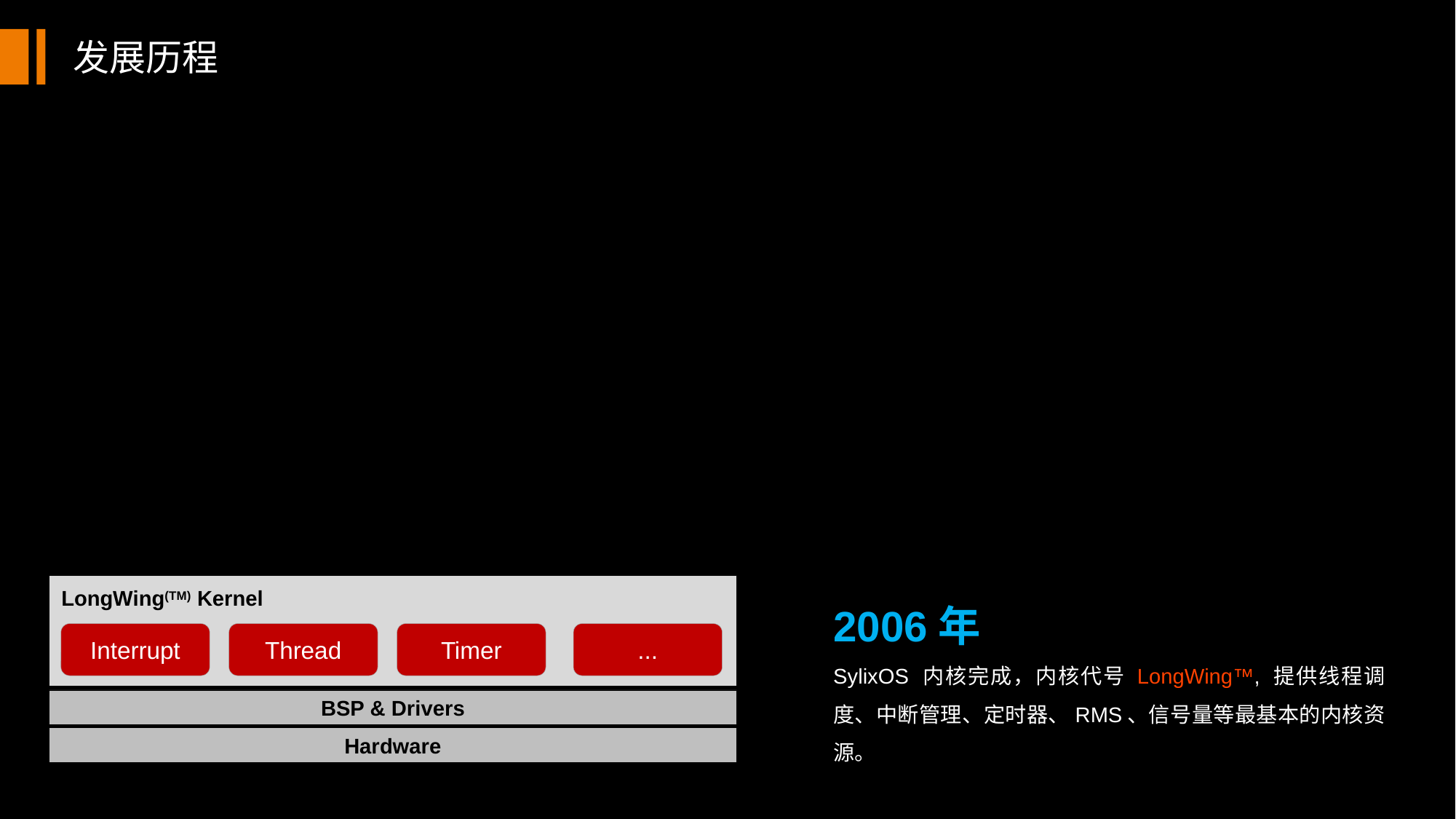

发展历程
2006年
SylixOS 内核完成，内核代号 LongWing™, 提供线程调度、中断管理、定时器、RMS、信号量等最基本的内核资源。

LongWing(TM) Kernel
Interrupt
Thread
Timer
...
BSP & Drivers
Hardware